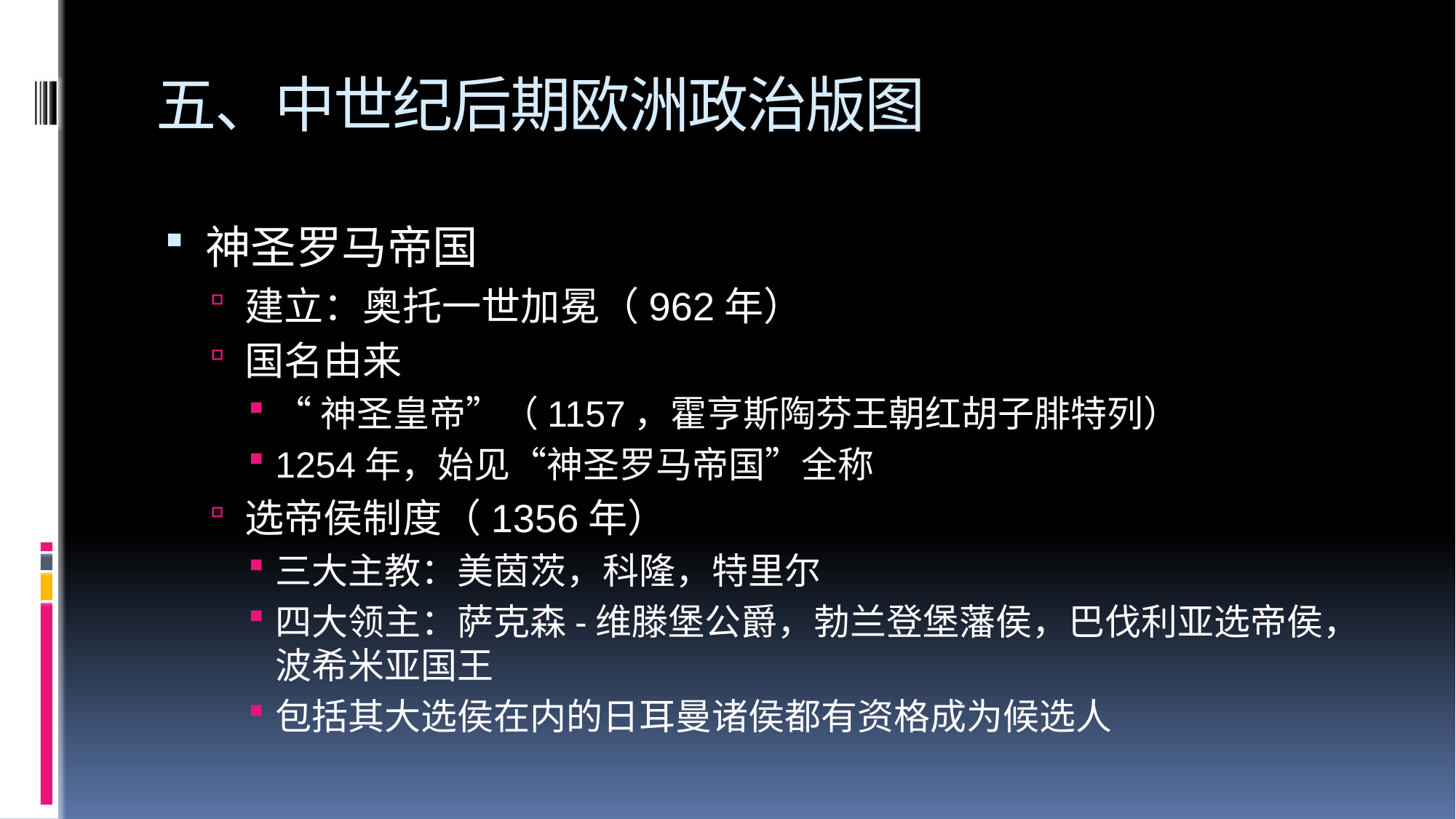

# 五、中世纪后期欧洲政治版图
神圣罗马帝国
建立：奥托一世加冕（962年）
国名由来
“神圣皇帝”（1157，霍亨斯陶芬王朝红胡子腓特列）
1254年，始见“神圣罗马帝国”全称
选帝侯制度（1356年）
三大主教：美茵茨，科隆，特里尔
四大领主：萨克森-维滕堡公爵，勃兰登堡藩侯，巴伐利亚选帝侯，波希米亚国王
包括其大选侯在内的日耳曼诸侯都有资格成为候选人